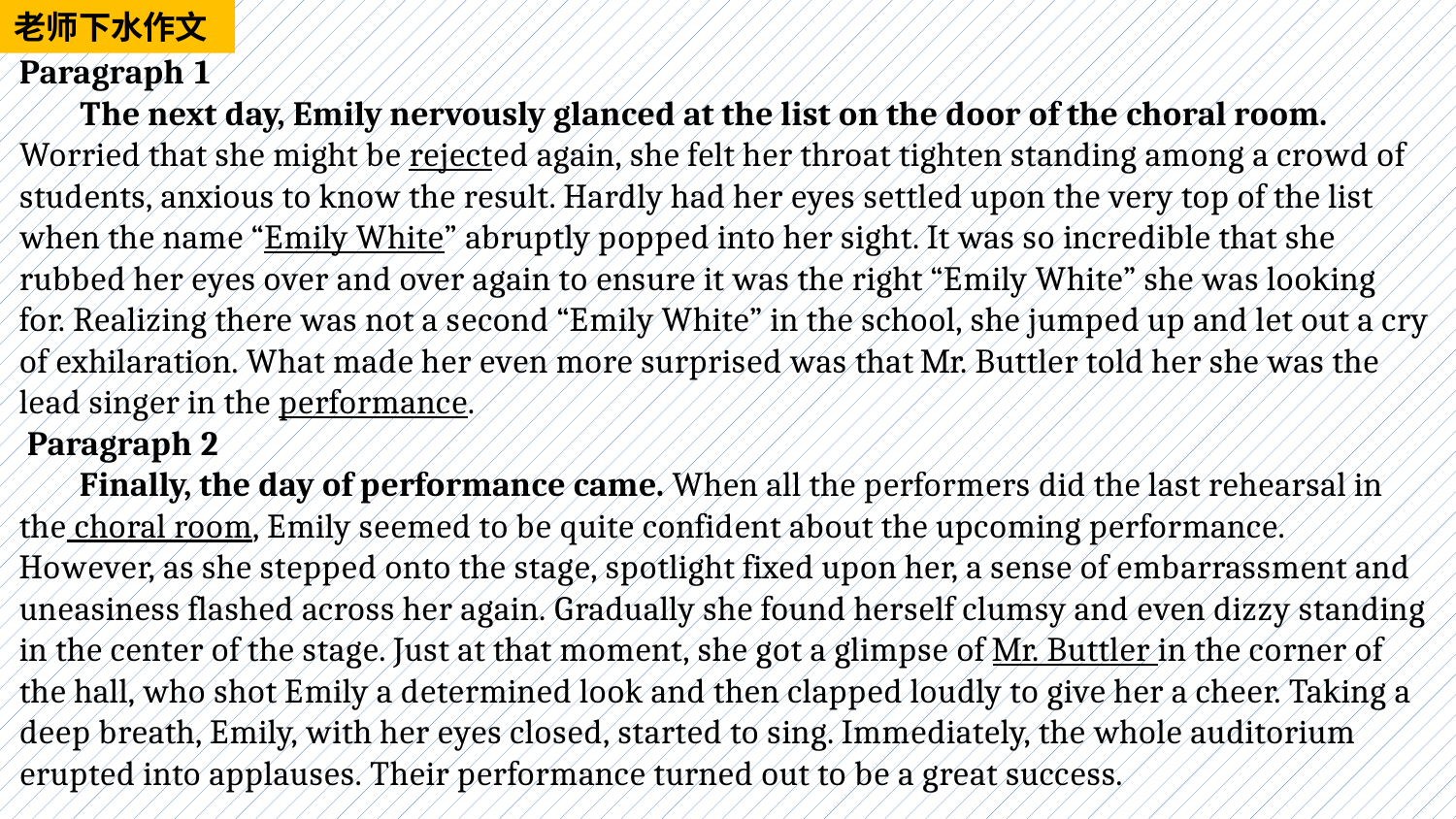

老师下水作文
Paragraph 1
        The next day, Emily nervously glanced at the list on the door of the choral room. Worried that she might be rejected again, she felt her throat tighten standing among a crowd of students, anxious to know the result. Hardly had her eyes settled upon the very top of the list when the name “Emily White” abruptly popped into her sight. It was so incredible that she rubbed her eyes over and over again to ensure it was the right “Emily White” she was looking for. Realizing there was not a second “Emily White” in the school, she jumped up and let out a cry of exhilaration. What made her even more surprised was that Mr. Buttler told her she was the lead singer in the performance.
 Paragraph 2
        Finally, the day of performance came. When all the performers did the last rehearsal in the choral room, Emily seemed to be quite confident about the upcoming performance. However, as she stepped onto the stage, spotlight fixed upon her, a sense of embarrassment and uneasiness flashed across her again. Gradually she found herself clumsy and even dizzy standing in the center of the stage. Just at that moment, she got a glimpse of Mr. Buttler in the corner of the hall, who shot Emily a determined look and then clapped loudly to give her a cheer. Taking a deep breath, Emily, with her eyes closed, started to sing. Immediately, the whole auditorium erupted into applauses. Their performance turned out to be a great success.